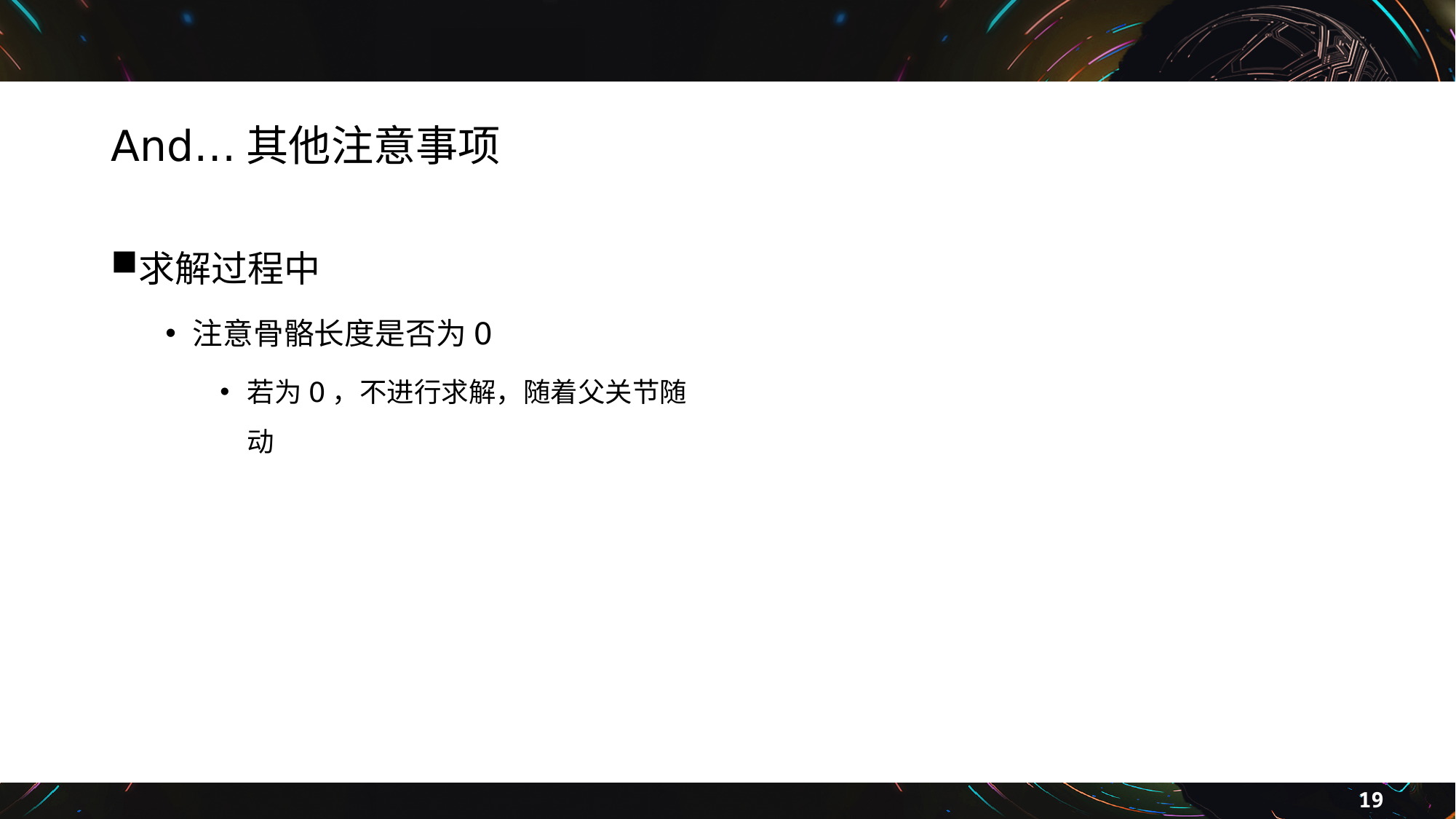

# And…其他注意事项
求解过程中
注意骨骼长度是否为0
若为0，不进行求解，随着父关节随动

19